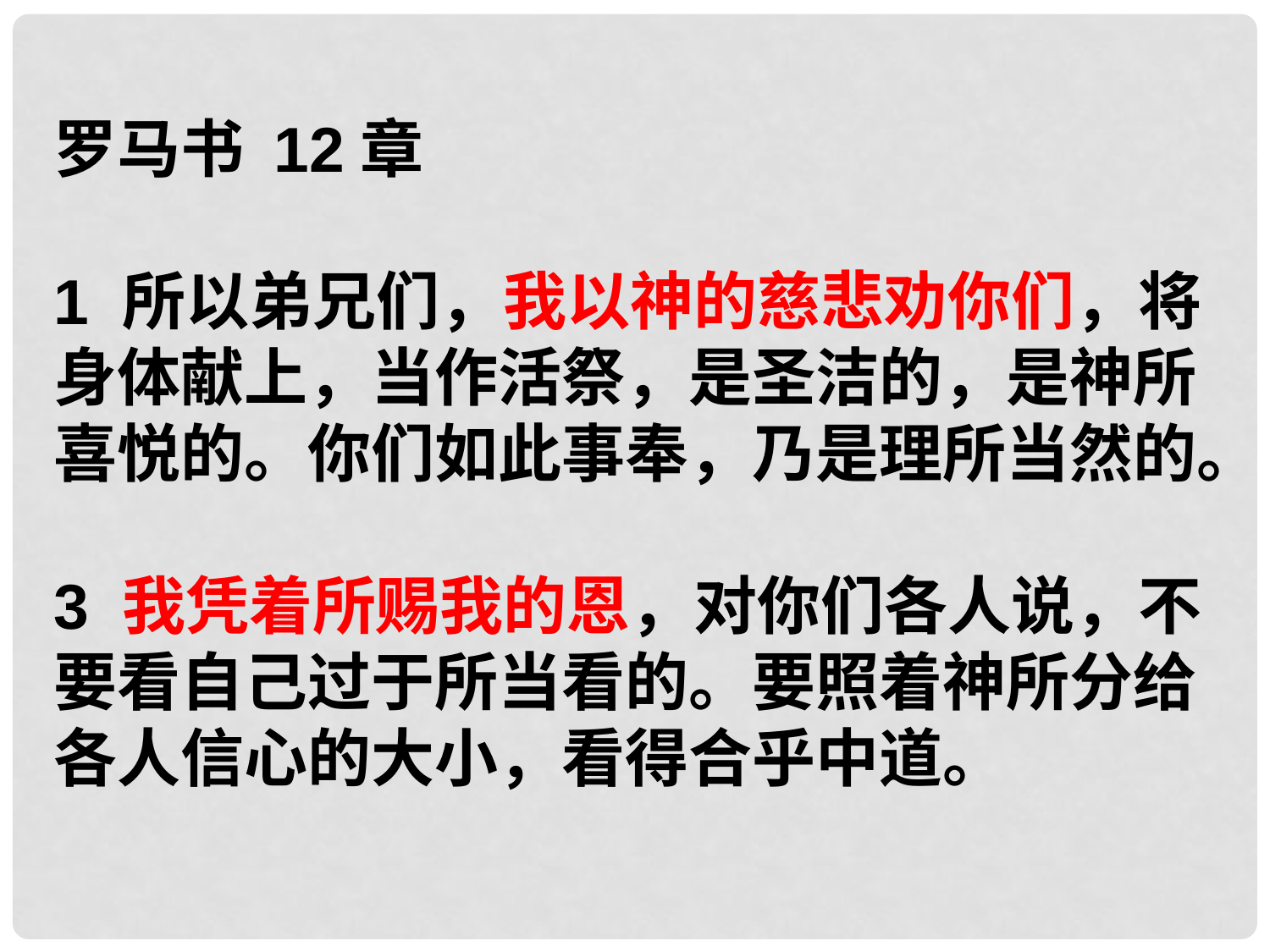

罗马书 12章

1 所以弟兄们，我以神的慈悲劝你们，将身体献上，当作活祭，是圣洁的，是神所喜悦的。你们如此事奉，乃是理所当然的。

3 我凭着所赐我的恩，对你们各人说，不要看自己过于所当看的。要照着神所分给各人信心的大小，看得合乎中道。